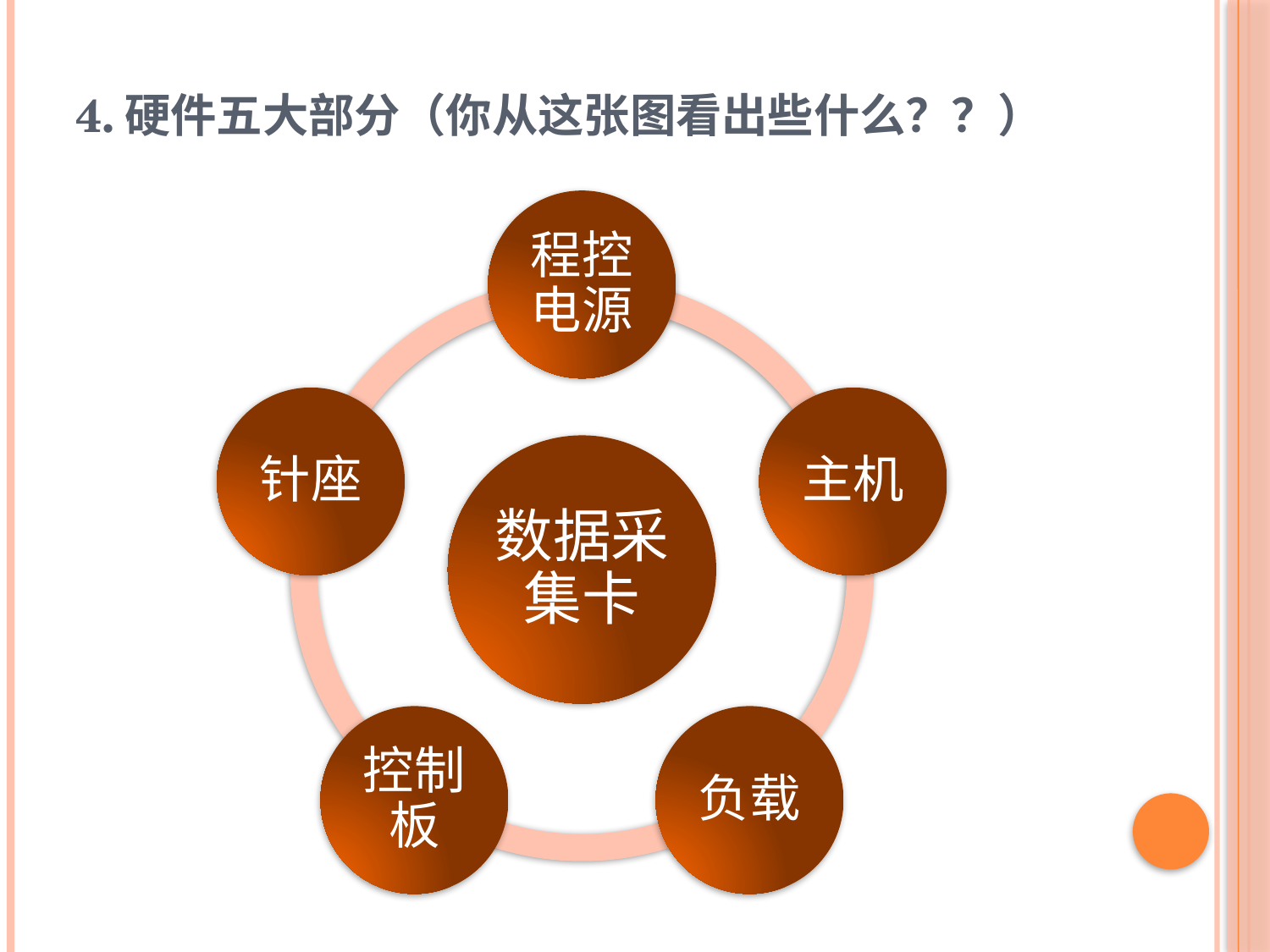

# 4.硬件五大部分（你从这张图看出些什么？？）
数据采集卡
程控电源
主机
负载
控制板
针座